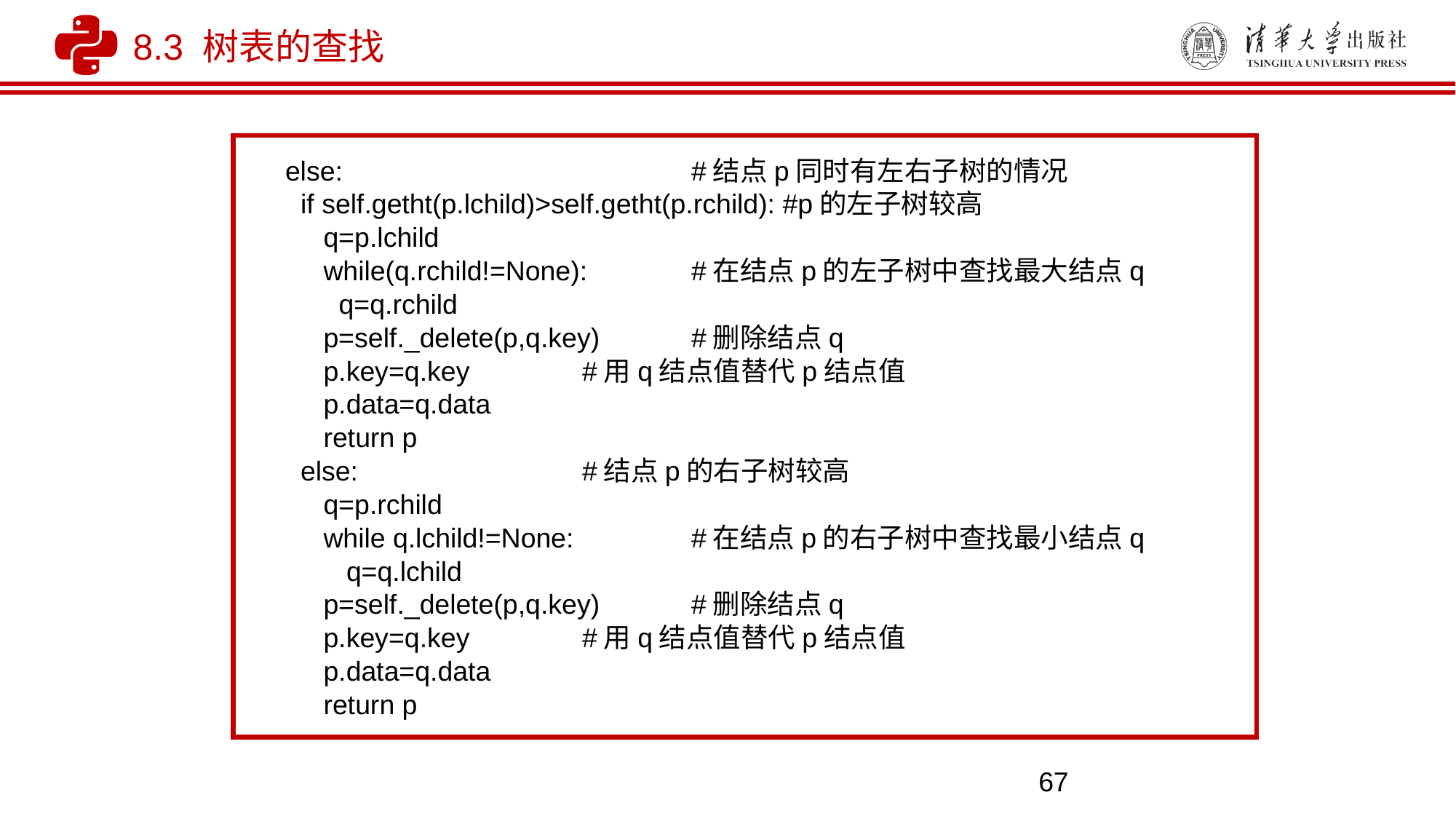

8.3 树表的查找
    else:                  		#结点p同时有左右子树的情况
      if self.getht(p.lchild)>self.getht(p.rchild): #p的左子树较高
         q=p.lchild
         while(q.rchild!=None):  	#在结点p的左子树中查找最大结点q
           q=q.rchild
         p=self._delete(p,q.key) 	#删除结点q
         p.key=q.key             	#用q结点值替代p结点值
         p.data=q.data
         return p
      else:                       	#结点p的右子树较高
         q=p.rchild
         while q.lchild!=None:   	#在结点p的右子树中查找最小结点q
            q=q.lchild
         p=self._delete(p,q.key) 	#删除结点q
         p.key=q.key             	#用q结点值替代p结点值
         p.data=q.data
         return p
67